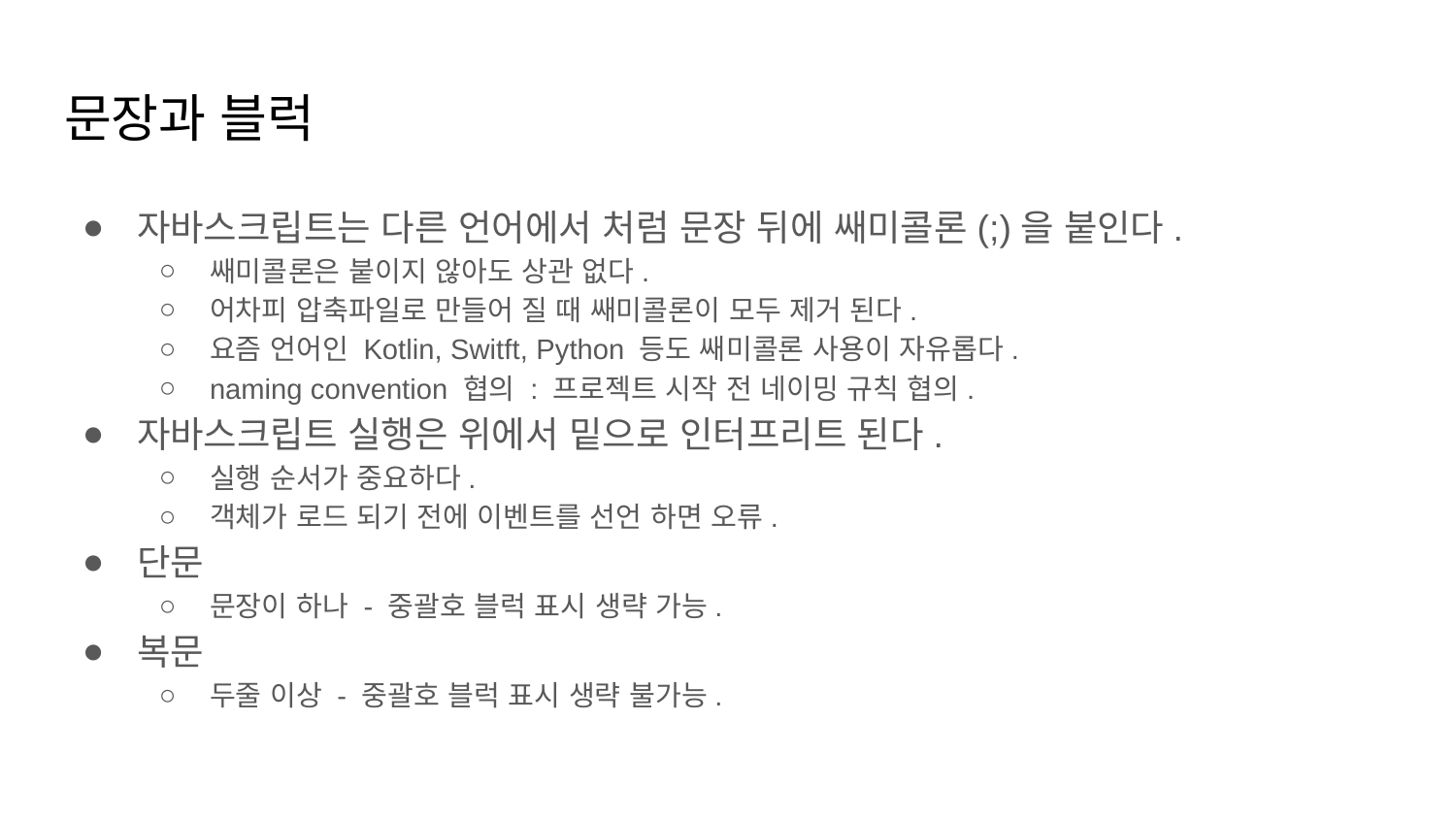

# 문장과 블럭
자바스크립트는 다른 언어에서 처럼 문장 뒤에 쌔미콜론(;)을 붙인다.
쌔미콜론은 붙이지 않아도 상관 없다.
어차피 압축파일로 만들어 질 때 쌔미콜론이 모두 제거 된다.
요즘 언어인 Kotlin, Switft, Python 등도 쌔미콜론 사용이 자유롭다.
naming convention 협의 : 프로젝트 시작 전 네이밍 규칙 협의.
자바스크립트 실행은 위에서 밑으로 인터프리트 된다.
실행 순서가 중요하다.
객체가 로드 되기 전에 이벤트를 선언 하면 오류.
단문
문장이 하나 - 중괄호 블럭 표시 생략 가능.
복문
두줄 이상 - 중괄호 블럭 표시 생략 불가능.